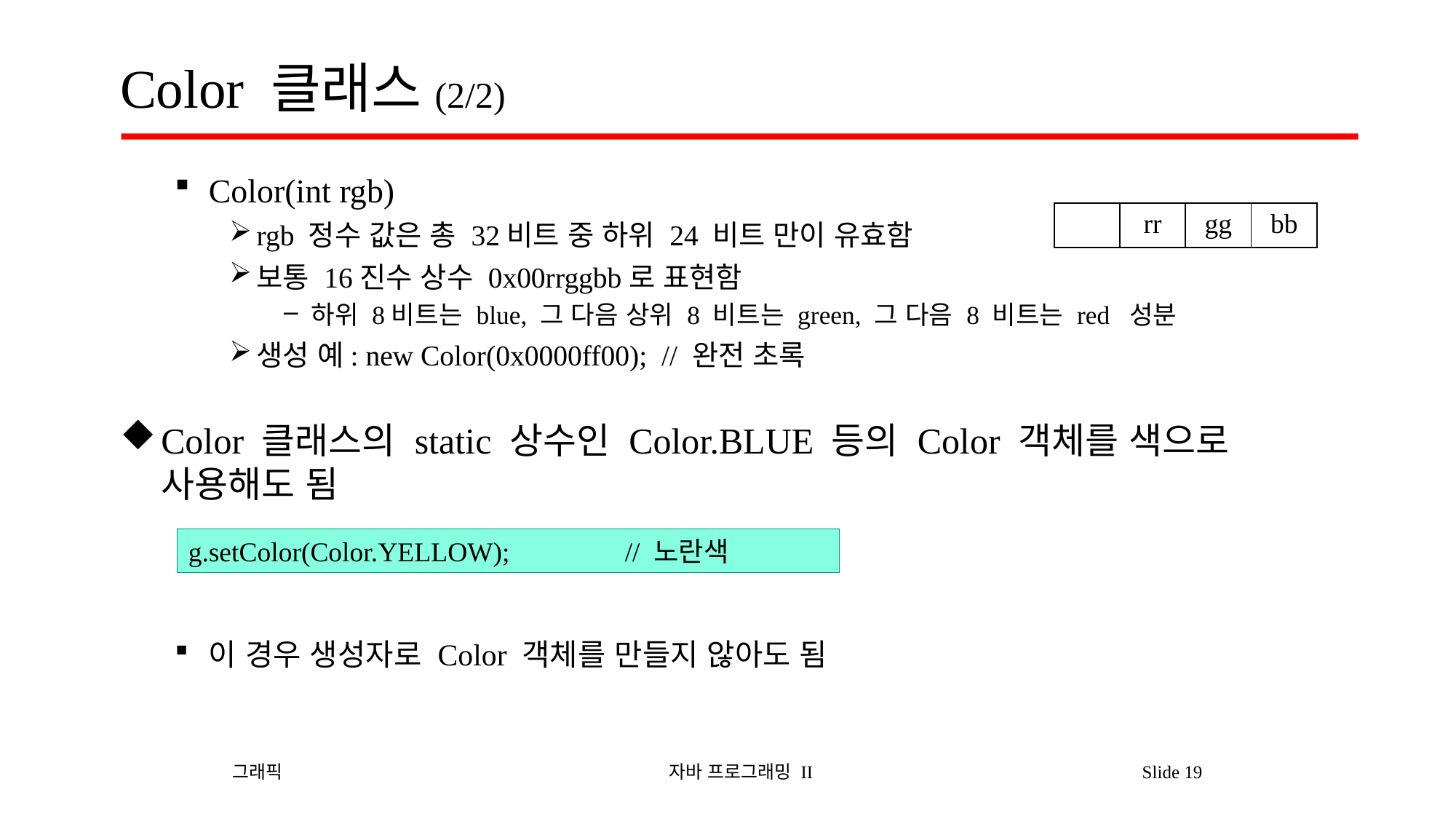

# Color 클래스(2/2)
Color(int rgb)
rgb 정수 값은 총 32비트 중 하위 24 비트 만이 유효함
보통 16진수 상수 0x00rrggbb로 표현함
하위 8비트는 blue, 그 다음 상위 8 비트는 green, 그 다음 8 비트는 red  성분
생성 예: new Color(0x0000ff00);  // 완전 초록
Color 클래스의 static 상수인 Color.BLUE 등의 Color 객체를 색으로 사용해도 됨

이 경우 생성자로 Color 객체를 만들지 않아도 됨

|  | rr | gg | bb |
| --- | --- | --- | --- |
g.setColor(Color.YELLOW); 	// 노란색